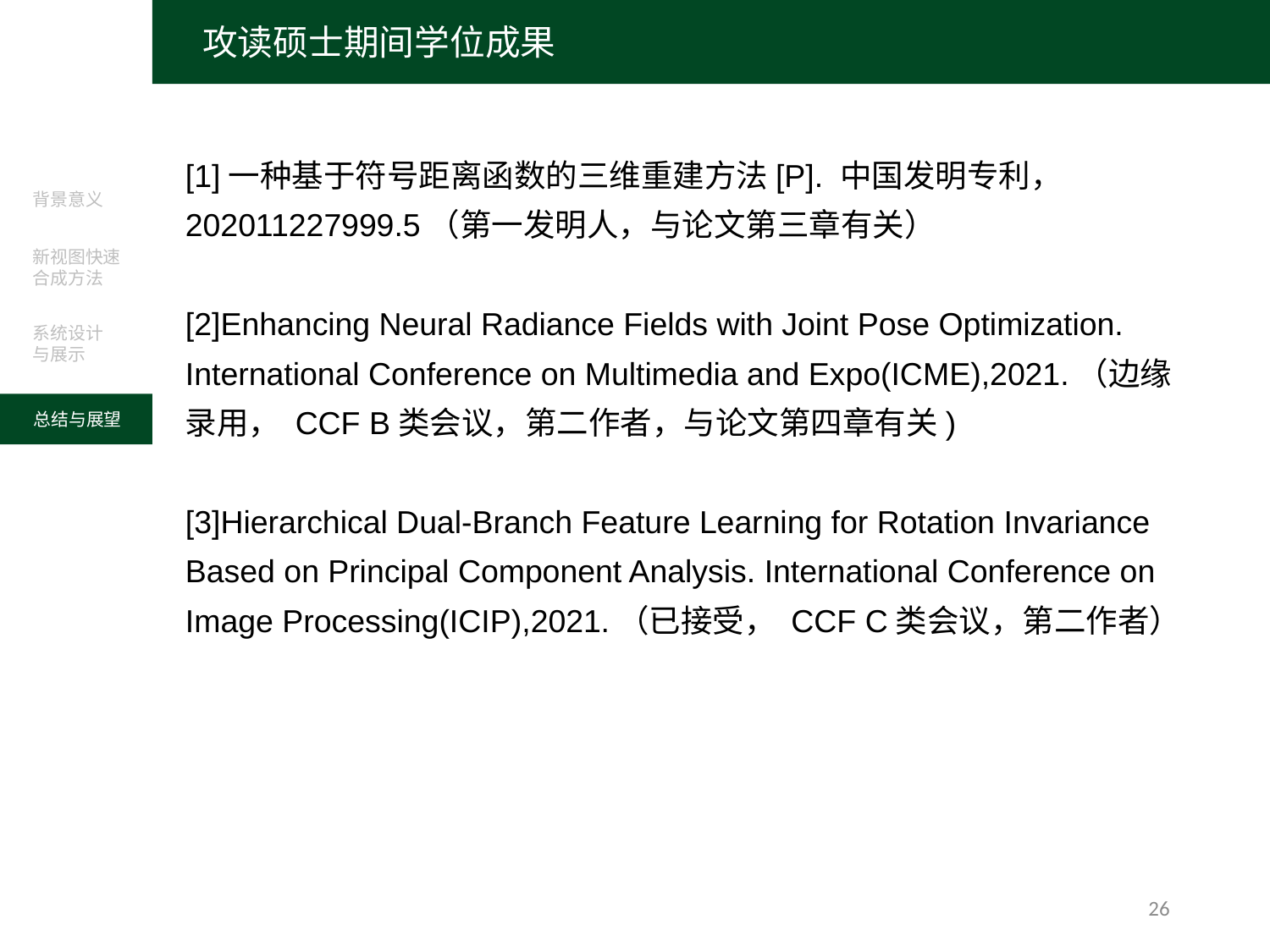

攻读硕士期间学位成果
[1]一种基于符号距离函数的三维重建方法[P]. 中国发明专利， 202011227999.5（第一发明人，与论文第三章有关）

[2]Enhancing Neural Radiance Fields with Joint Pose Optimization.  International Conference on Multimedia and Expo(ICME),2021.（边缘录用， CCF B类会议，第二作者，与论文第四章有关)

[3]Hierarchical Dual-Branch Feature Learning for Rotation Invariance Based on Principal Component Analysis. International Conference on Image Processing(ICIP),2021.（已接受， CCF C类会议，第二作者）

背景意义
新视图快速
合成方法
系统设计
与展示

总结与展望
26